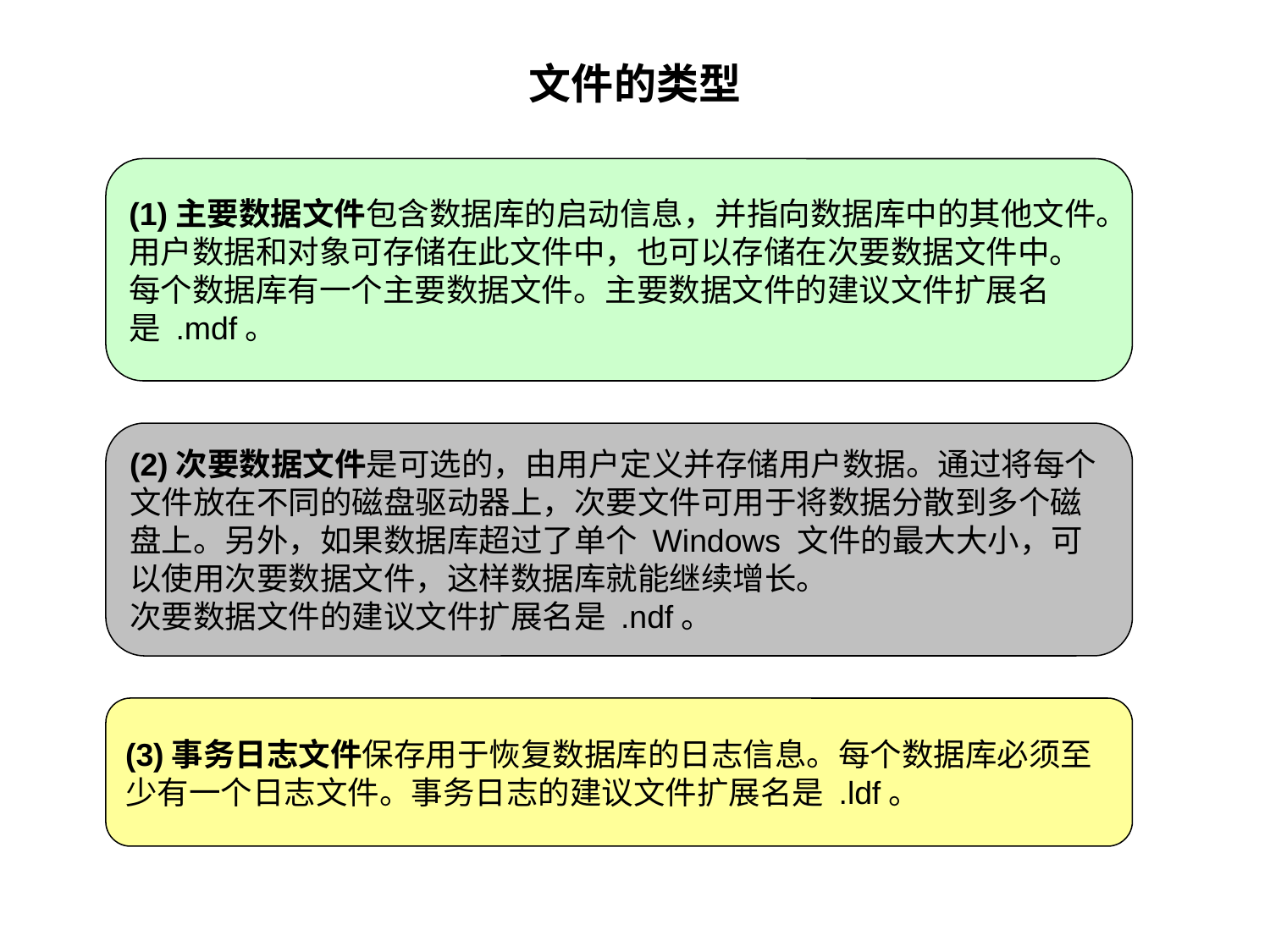

# 文件的类型
(1)主要数据文件包含数据库的启动信息，并指向数据库中的其他文件。用户数据和对象可存储在此文件中，也可以存储在次要数据文件中。每个数据库有一个主要数据文件。主要数据文件的建议文件扩展名是 .mdf。
(2)次要数据文件是可选的，由用户定义并存储用户数据。通过将每个文件放在不同的磁盘驱动器上，次要文件可用于将数据分散到多个磁盘上。另外，如果数据库超过了单个 Windows 文件的最大大小，可以使用次要数据文件，这样数据库就能继续增长。
次要数据文件的建议文件扩展名是 .ndf。
(3)事务日志文件保存用于恢复数据库的日志信息。每个数据库必须至少有一个日志文件。事务日志的建议文件扩展名是 .ldf。